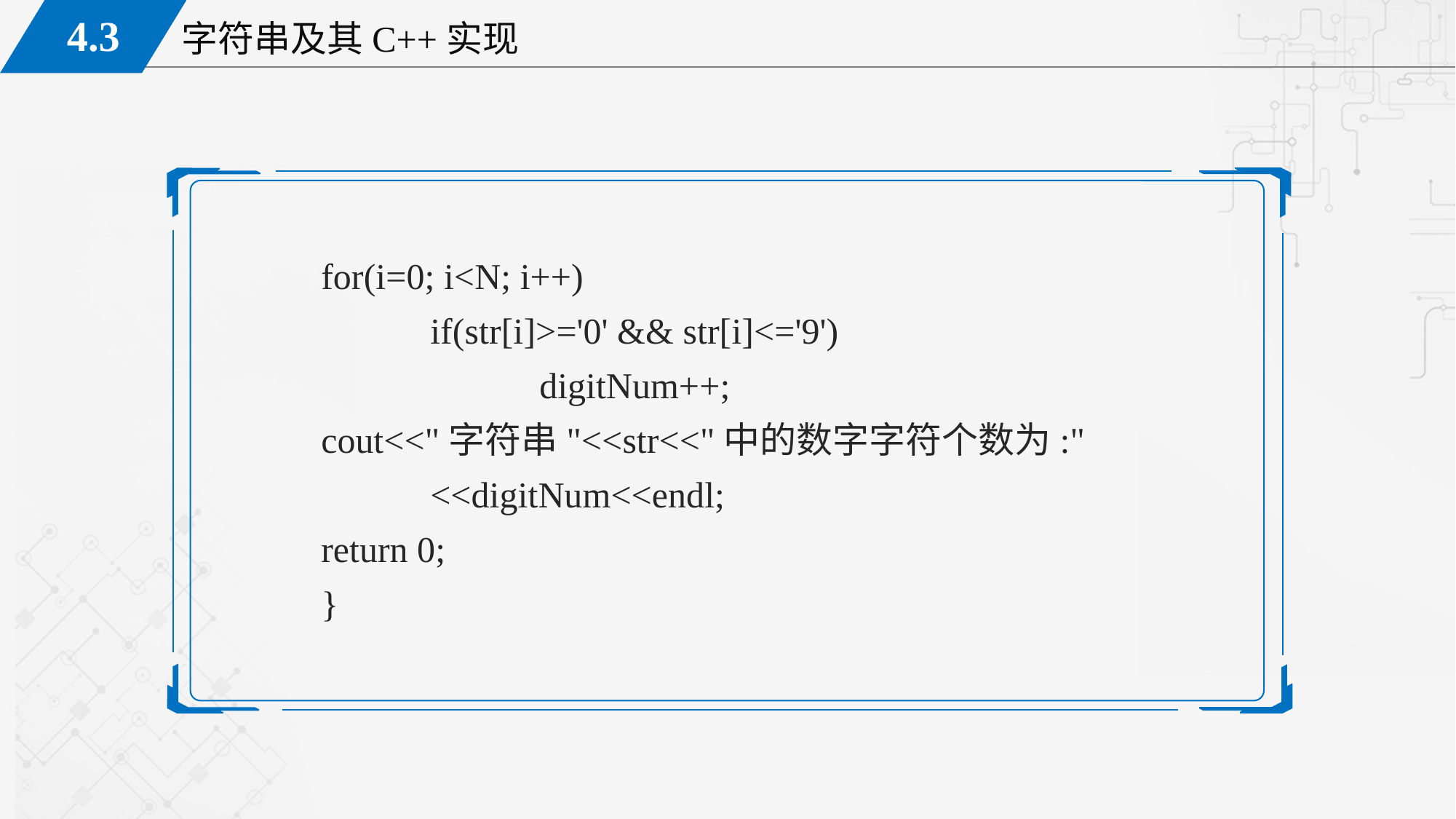

for(i=0; i<N; i++)
		if(str[i]>='0' && str[i]<='9')
			digitNum++;
	cout<<"字符串"<<str<<"中的数字字符个数为:"
		<<digitNum<<endl;
	return 0;
	}